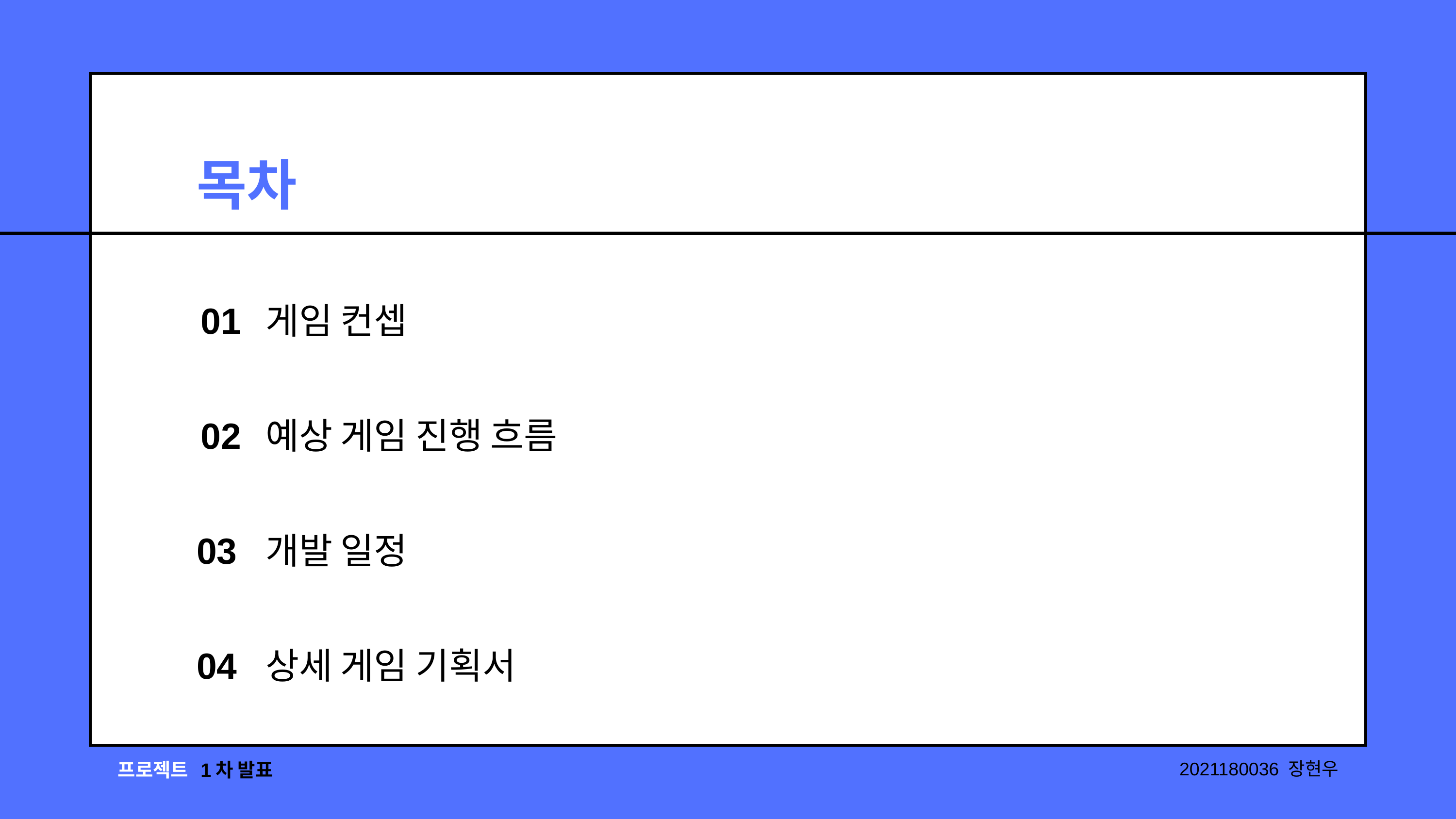

목차

01
게임 컨셉
02
예상 게임 진행 흐름
03
개발 일정
04
상세 게임 기획서
프로젝트
1차 발표
2021180036 장현우